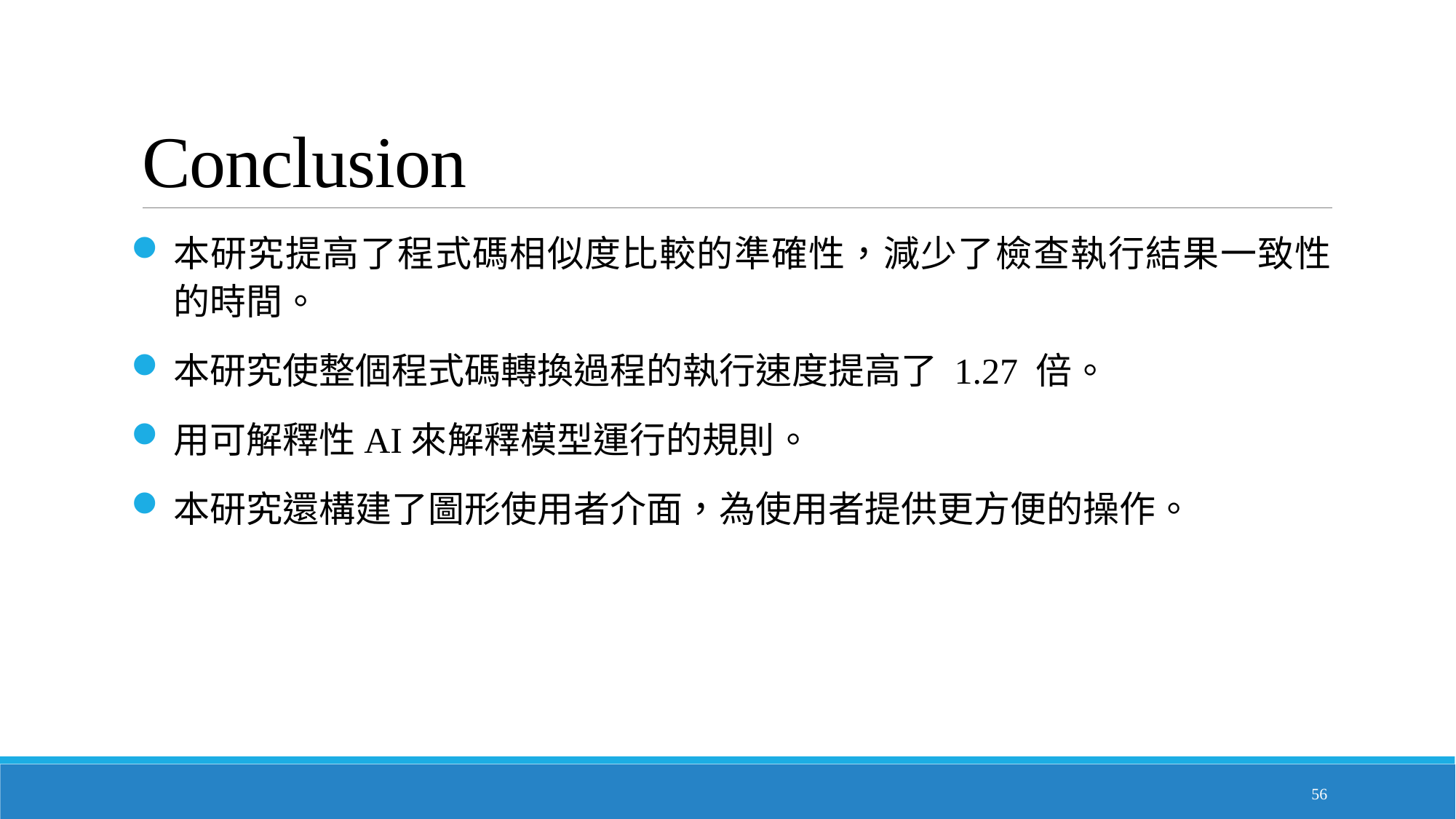

# Conclusion
本研究提高了程式碼相似度比較的準確性，減少了檢查執行結果一致性的時間。
本研究使整個程式碼轉換過程的執行速度提高了 1.27 倍。
用可解釋性AI來解釋模型運行的規則。
本研究還構建了圖形使用者介面，為使用者提供更方便的操作。
56